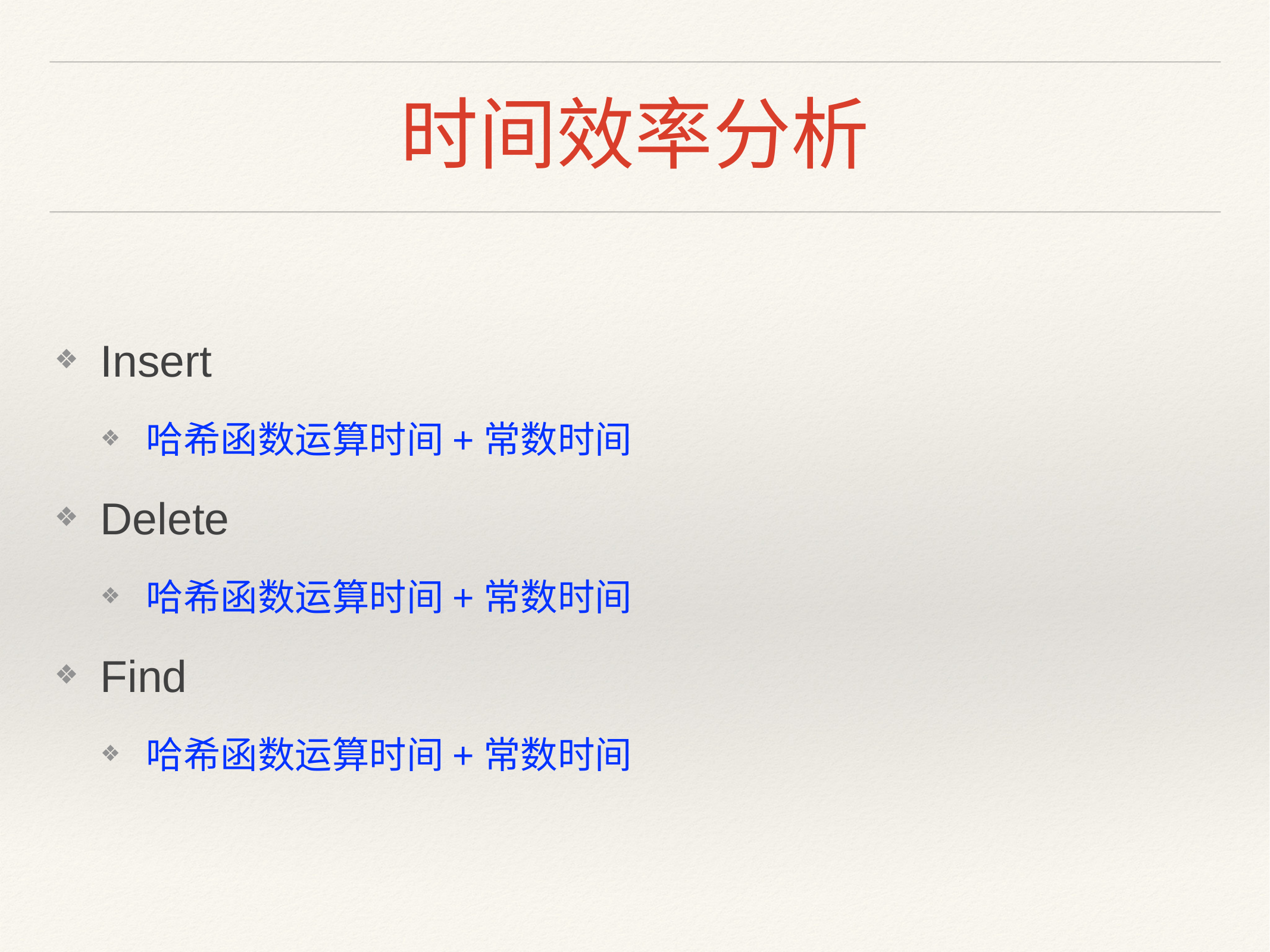

# 时间效率分析
Insert
哈希函数运算时间+常数时间
Delete
哈希函数运算时间+常数时间
Find
哈希函数运算时间+常数时间